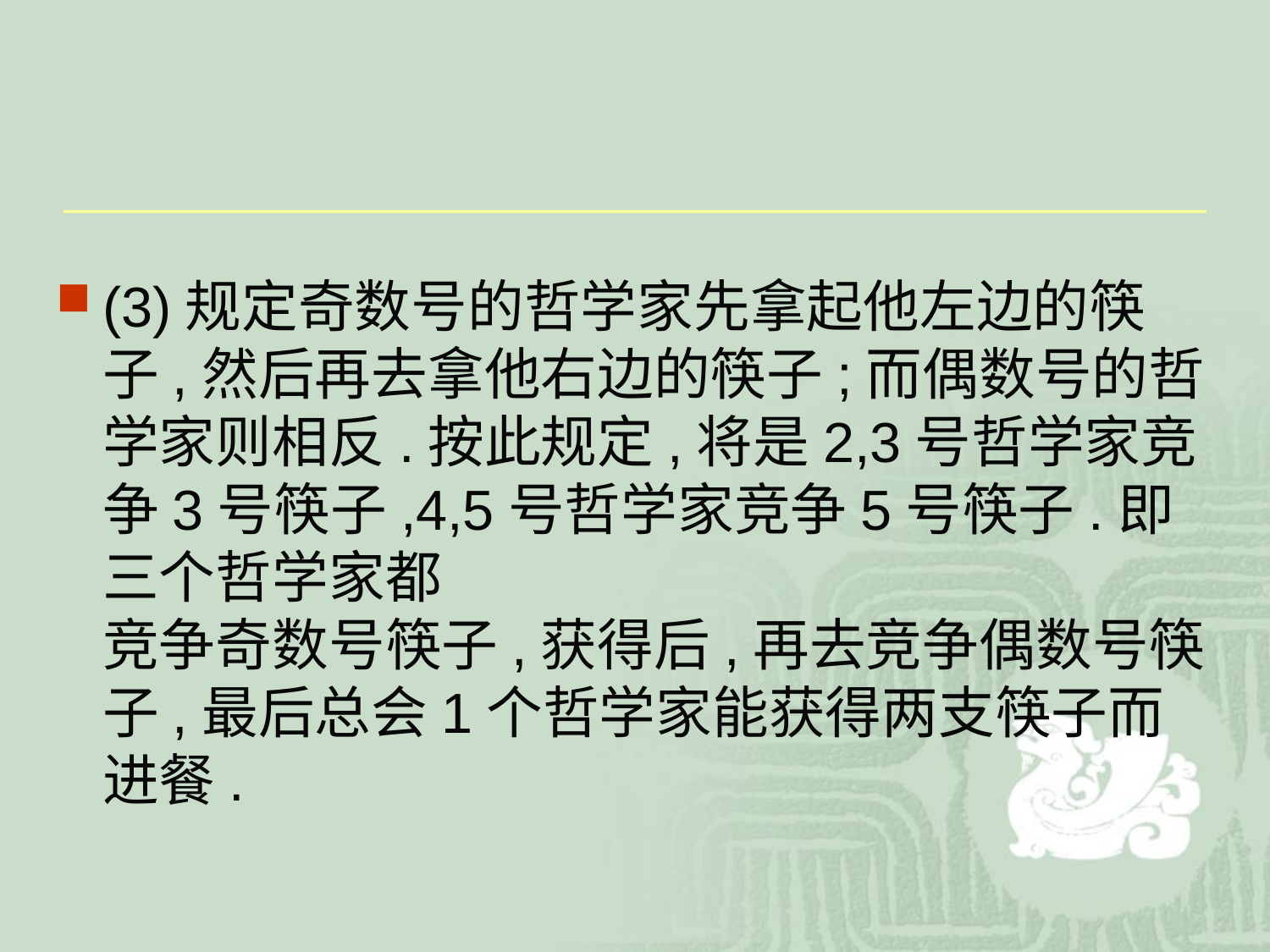

#
(3)规定奇数号的哲学家先拿起他左边的筷子,然后再去拿他右边的筷子;而偶数号的哲学家则相反.按此规定,将是2,3号哲学家竞争3号筷子,4,5号哲学家竞争5号筷子.即三个哲学家都
竞争奇数号筷子,获得后,再去竞争偶数号筷子,最后总会1个哲学家能获得两支筷子而进餐.